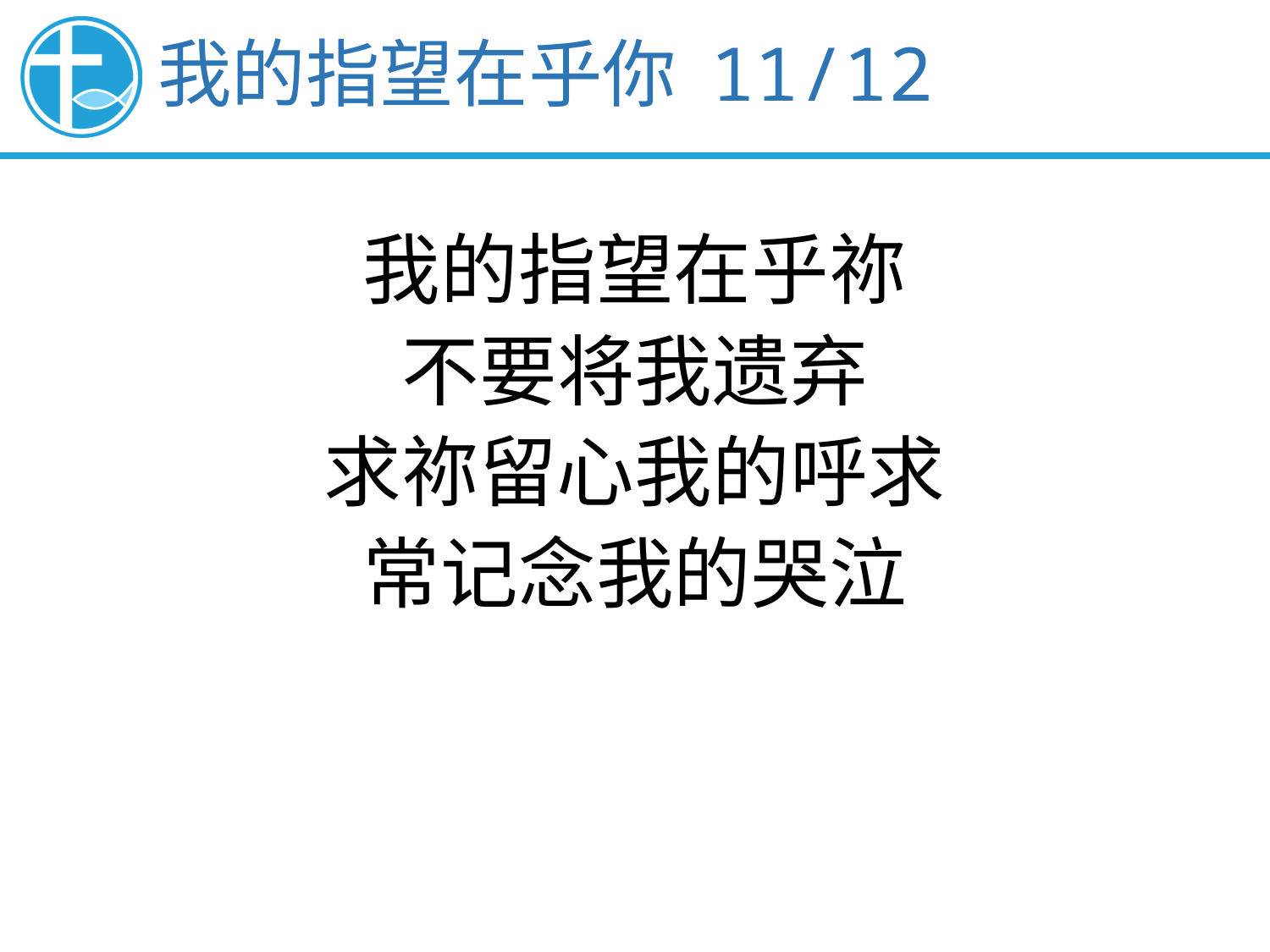

我的指望在乎你 11/12
我的指望在乎祢
不要将我遗弃
求祢留心我的呼求
常记念我的哭泣